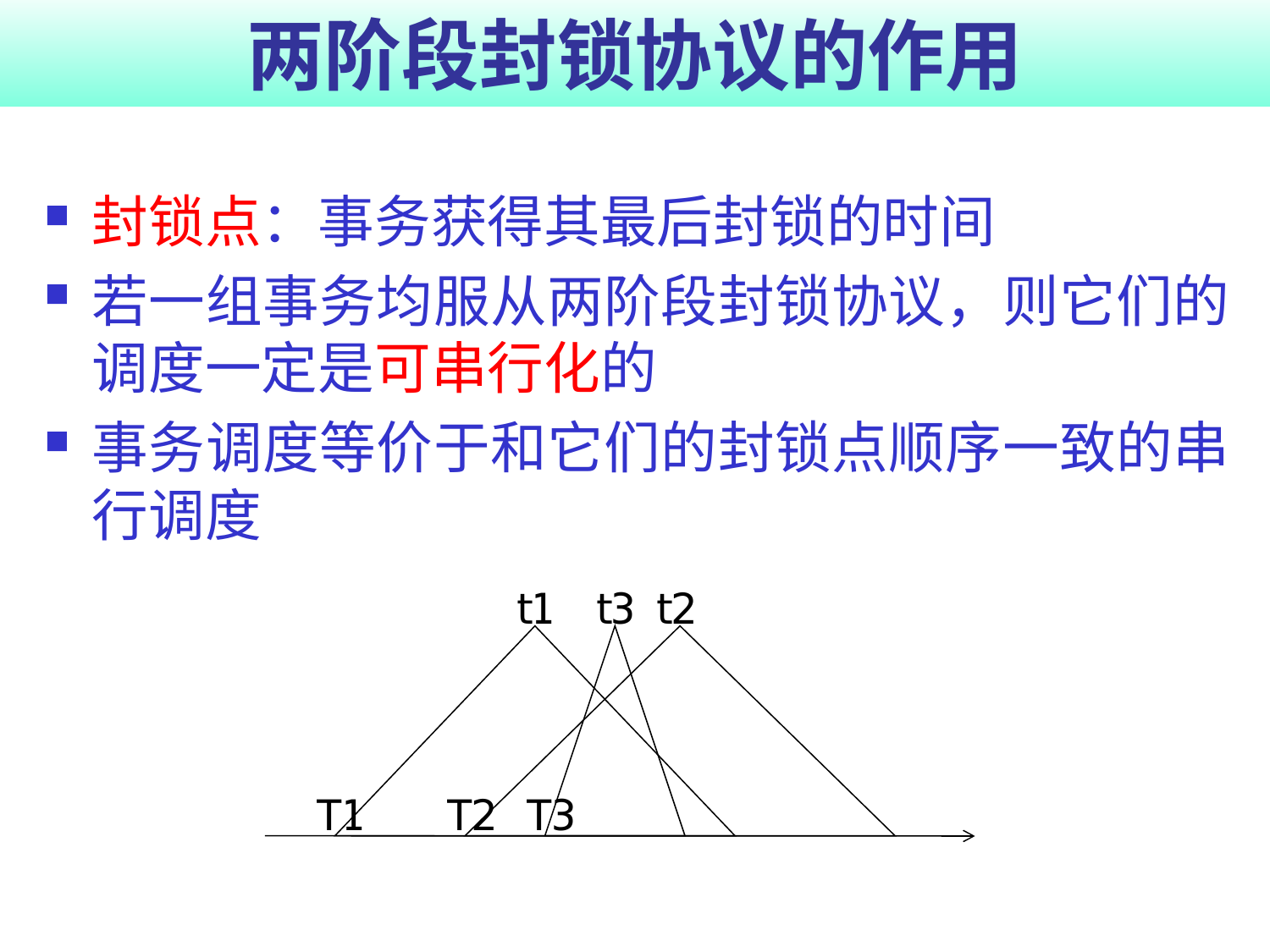

# 两阶段封锁协议的作用
封锁点：事务获得其最后封锁的时间
若一组事务均服从两阶段封锁协议，则它们的调度一定是可串行化的
事务调度等价于和它们的封锁点顺序一致的串行调度
t1
t3
t2

T1
T2
T3